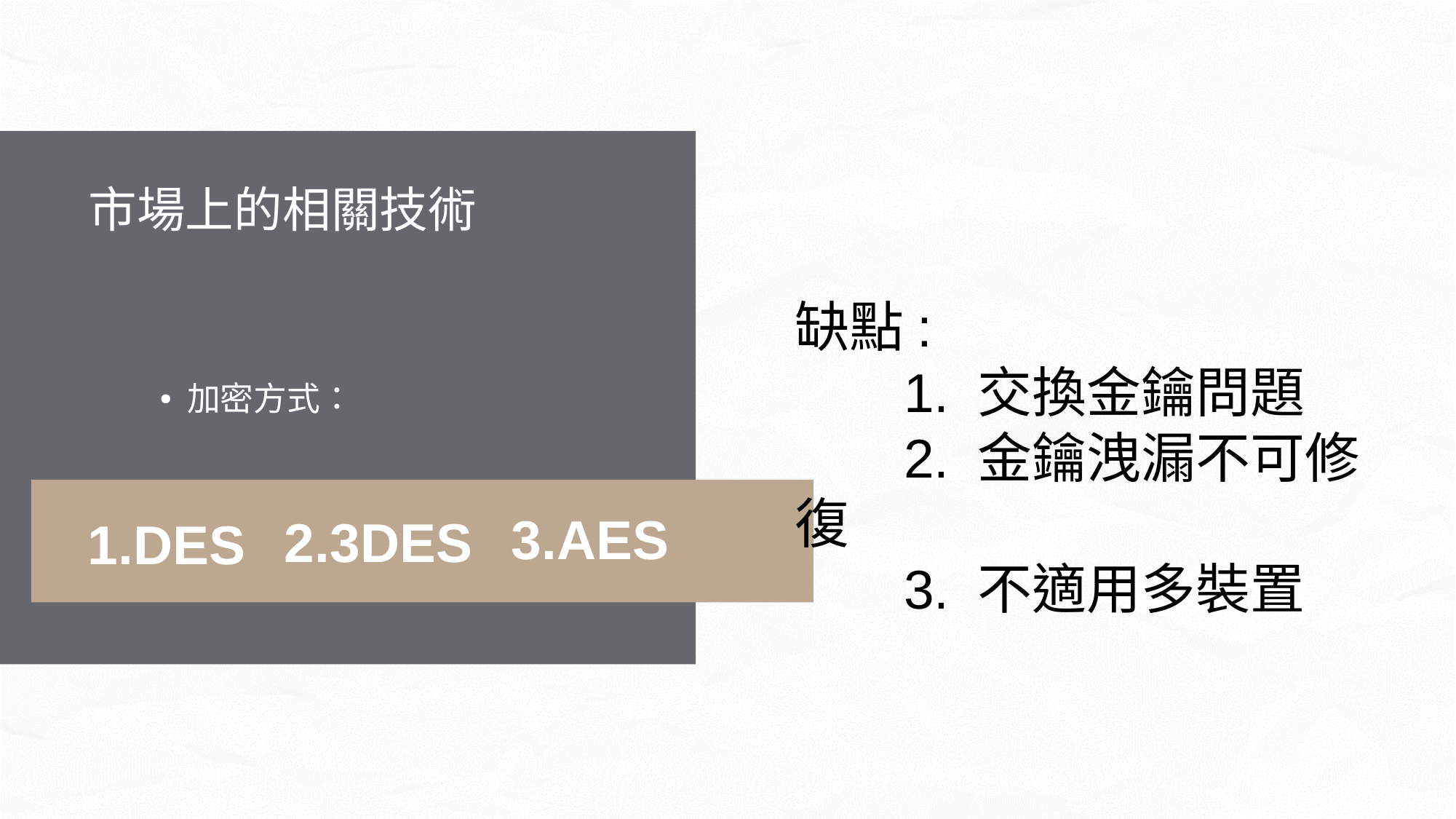

市場上的相關技術
缺點:
	1. 交換金鑰問題
	2. 金鑰洩漏不可修復
	3. 不適用多裝置
加密方式：

3.AES
2.3DES
1.DES